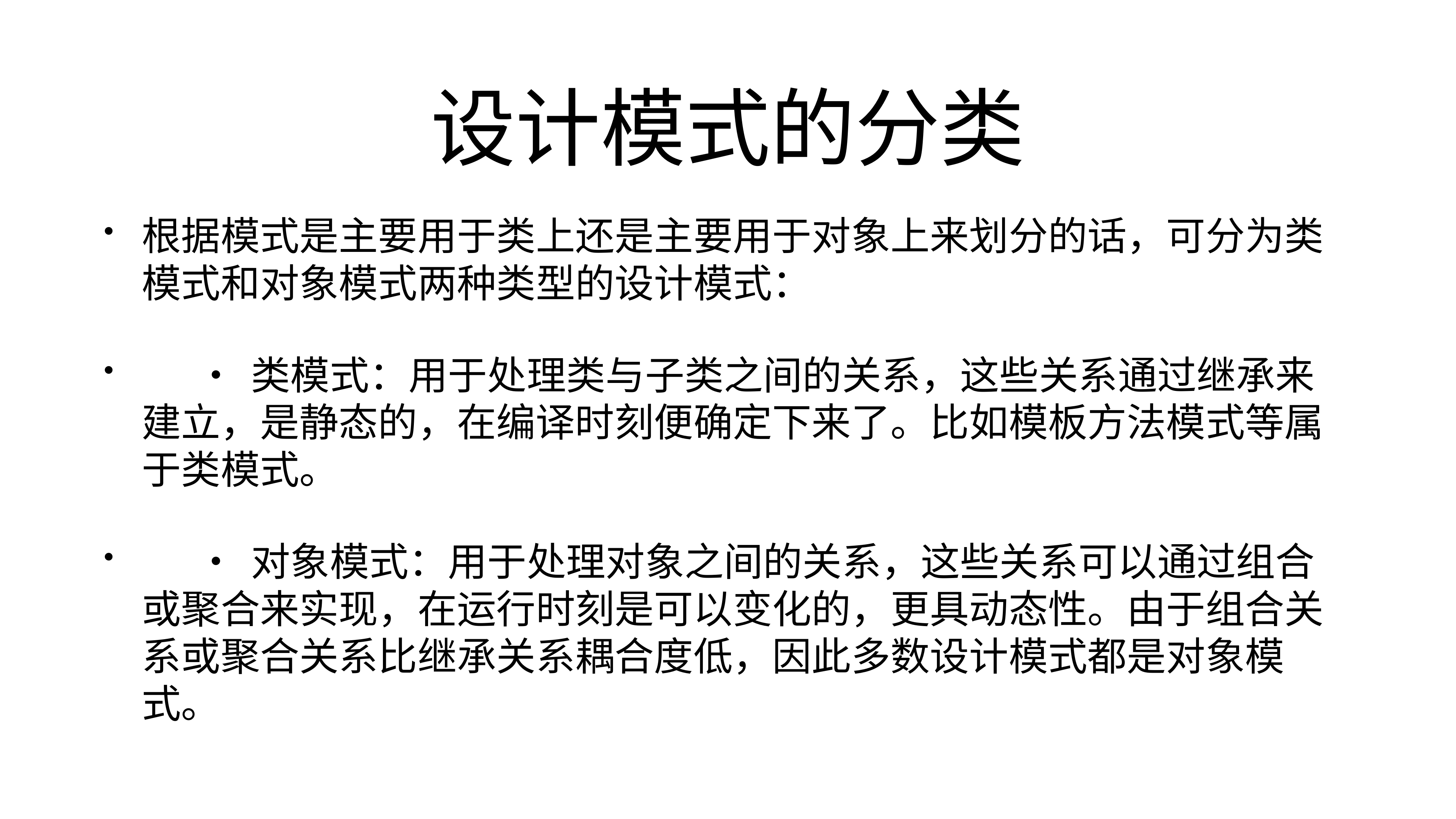

# 设计模式的分类
根据模式是主要用于类上还是主要用于对象上来划分的话，可分为类模式和对象模式两种类型的设计模式：
	•	类模式：用于处理类与子类之间的关系，这些关系通过继承来建立，是静态的，在编译时刻便确定下来了。比如模板方法模式等属于类模式。
	•	对象模式：用于处理对象之间的关系，这些关系可以通过组合或聚合来实现，在运行时刻是可以变化的，更具动态性。由于组合关系或聚合关系比继承关系耦合度低，因此多数设计模式都是对象模式。